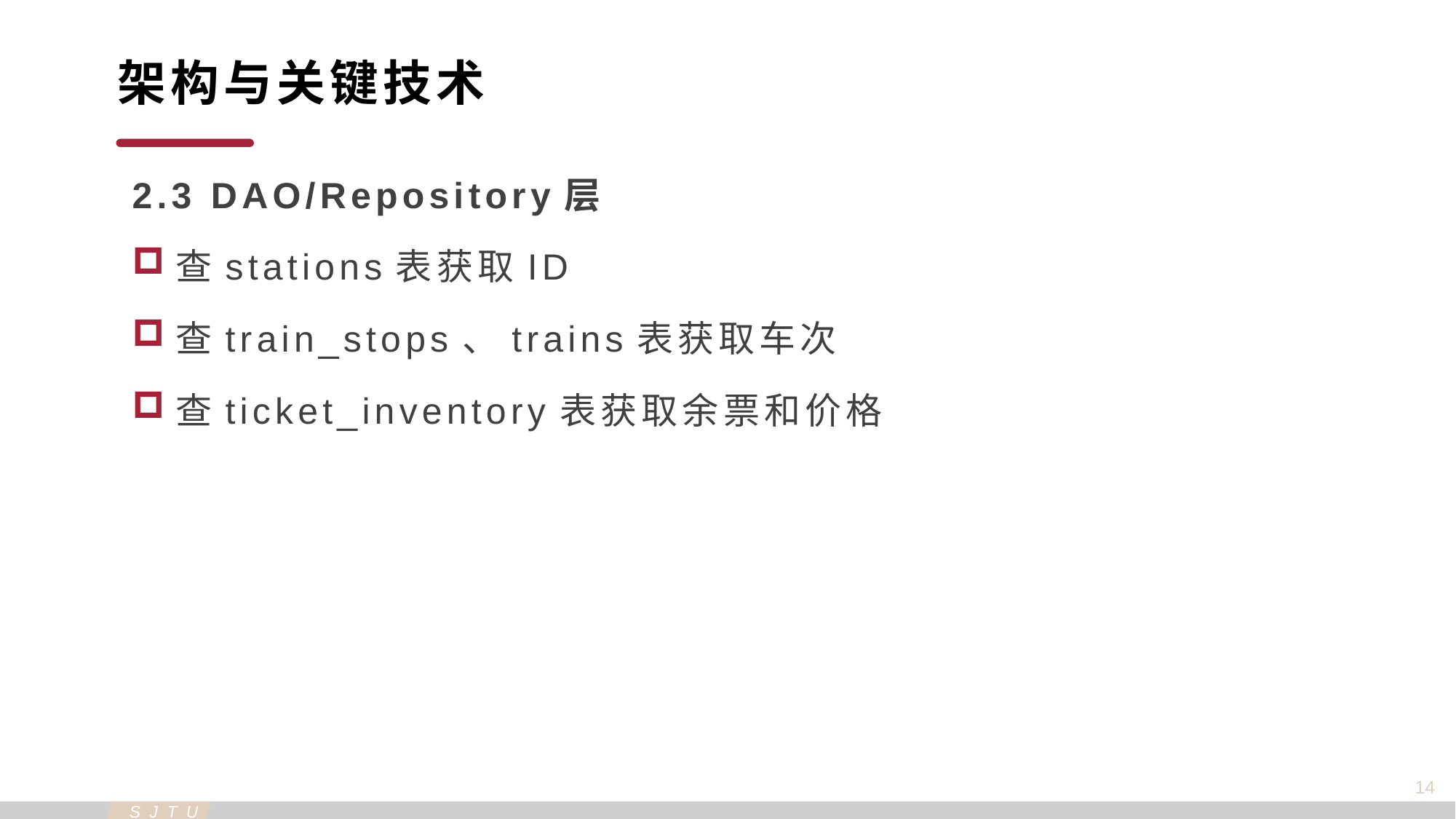

架构与关键技术
2.3 DAO/Repository层
查stations表获取ID
查train_stops、trains表获取车次
查ticket_inventory表获取余票和价格
14